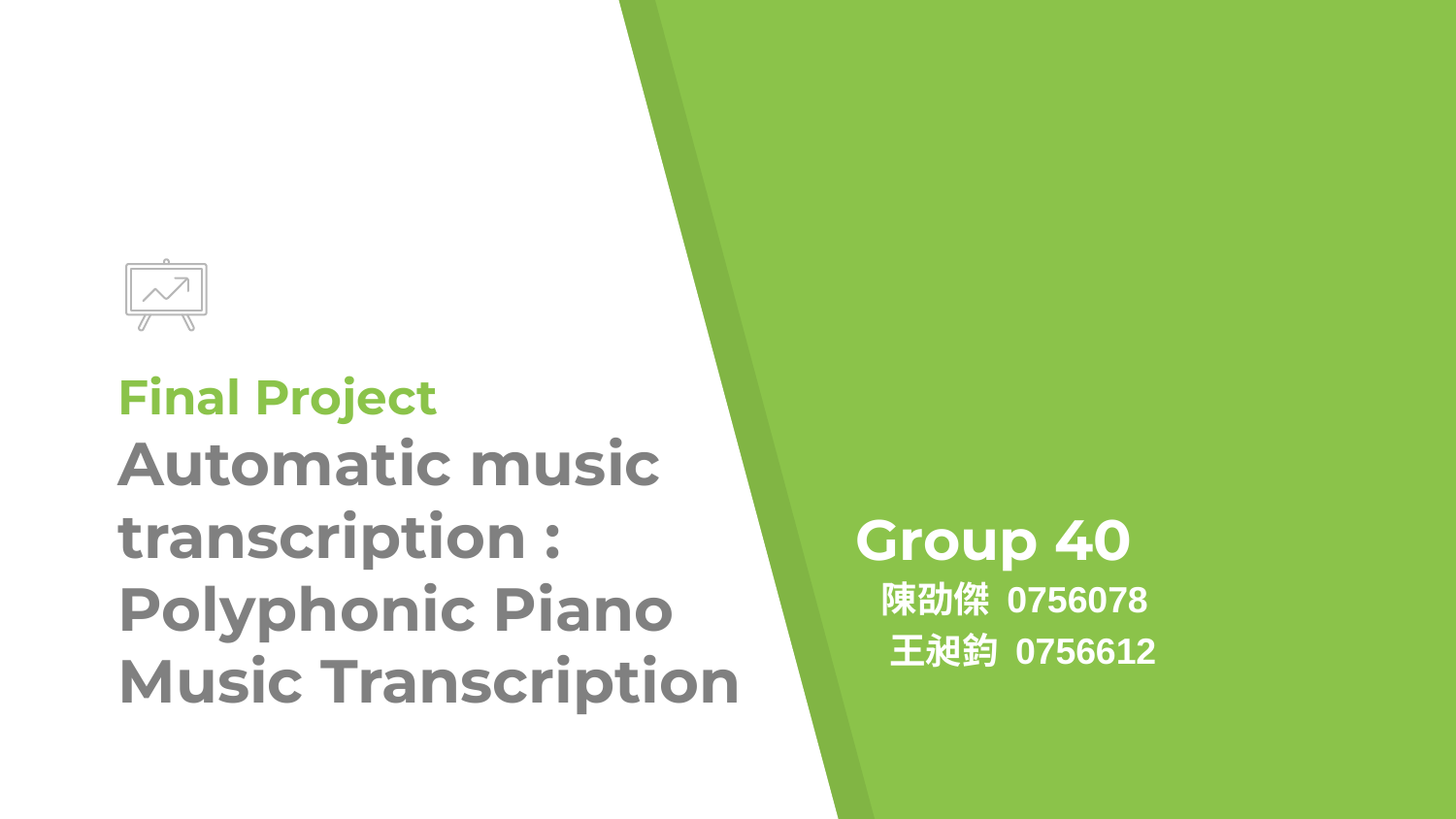

Group 40
  陳劭傑 0756078
   王昶鈞 0756612
# Final Project Automatic music transcription : Polyphonic Piano Music Transcription